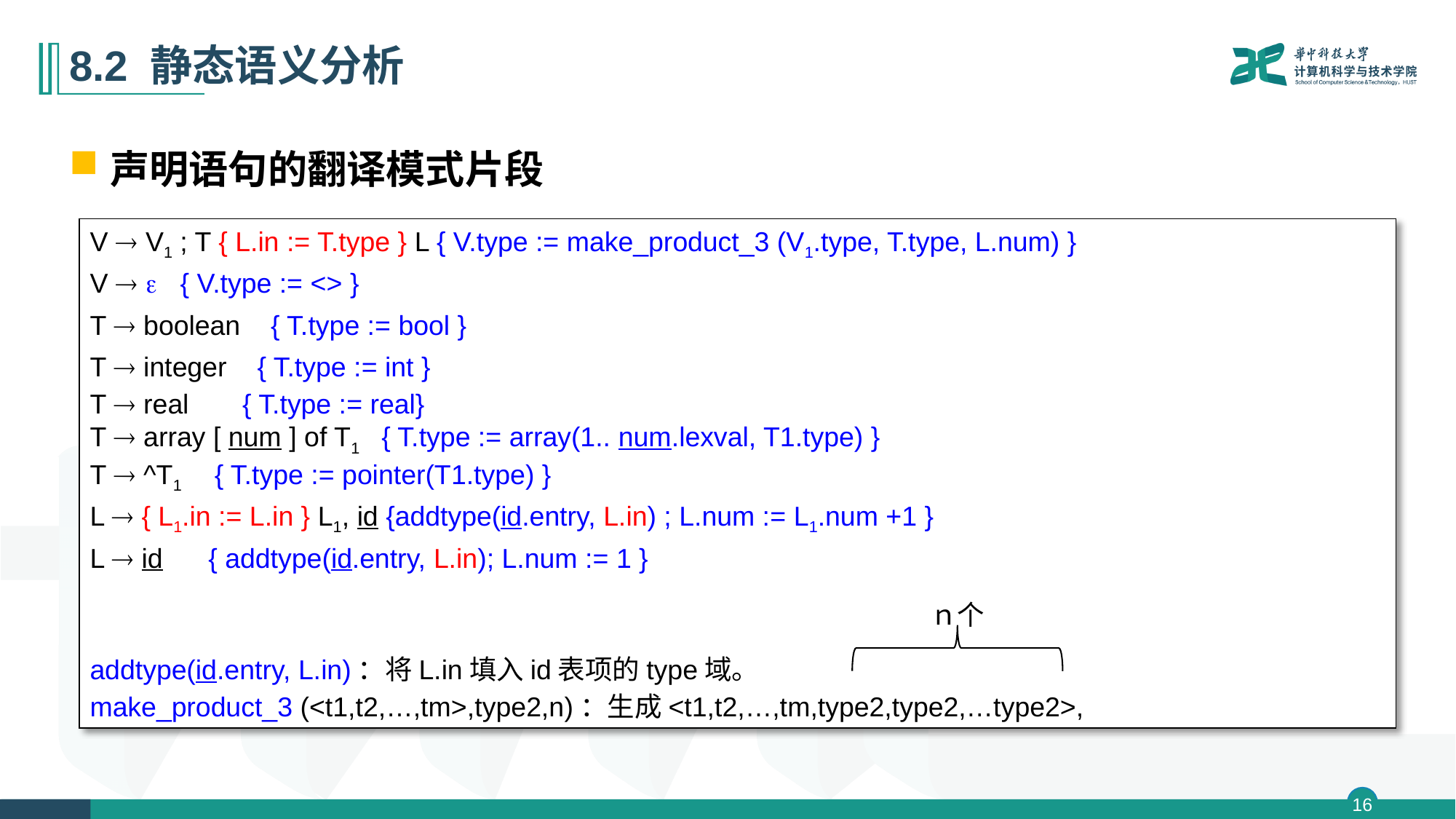

# 8.2 静态语义分析
声明语句的翻译模式片段
V → V1 ; T { L.in := T.type } L { V.type := make_product_3 (V1.type, T.type, L.num) }
V → ε   { V.type := <> }
T → boolean    { T.type := bool }
T → integer    { T.type := int }
T → real       { T.type := real}
T → array [ num ] of T1     { T.type := array(1.. num.lexval, T1.type) }
T → ^T1      { T.type := pointer(T1.type) }
L → { L1.in := L.in } L1, id {addtype(id.entry, L.in) ; L.num := L1.num +1 }
L → id      { addtype(id.entry, L.in); L.num := 1 }

addtype(id.entry, L.in)：将L.in填入id表项的type域。
make_product_3 (<t1,t2,…,tm>,type2,n)：生成<t1,t2,…,tm,type2,type2,…type2>,

ｎ个